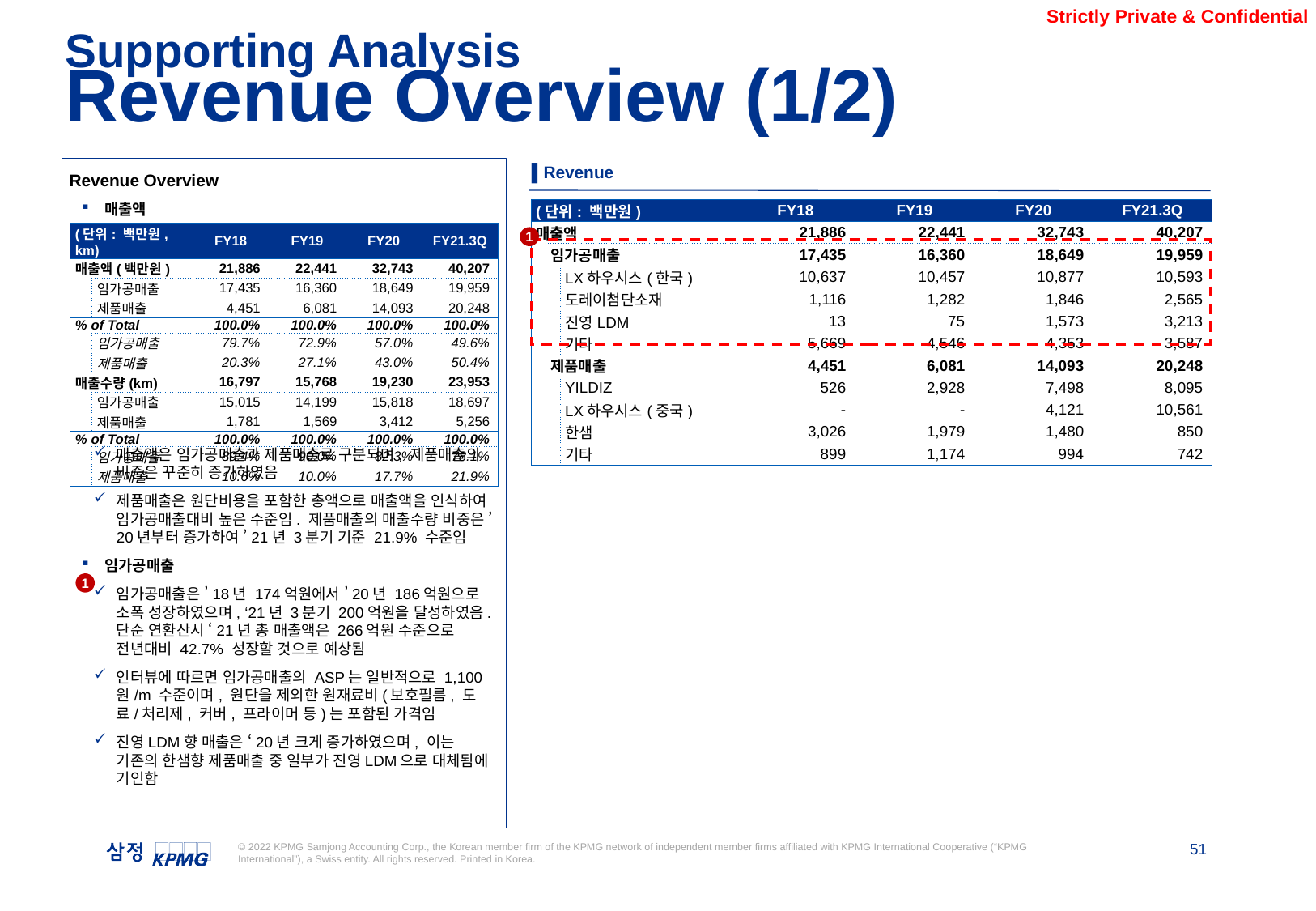

Supporting Analysis
Revenue Overview (1/2)
▌Revenue
Revenue Overview
매출액

매출액은 임가공매출과 제품매출로 구분되며, 제품매출의 비중은 꾸준히 증가하였음
제품매출은 원단비용을 포함한 총액으로 매출액을 인식하여 임가공매출대비 높은 수준임. 제품매출의 매출수량 비중은 ’20년부터 증가하여 ’21년 3분기 기준 21.9% 수준임
임가공매출
임가공매출은 ’18년 174억원에서 ’20년 186억원으로 소폭 성장하였으며, ‘21년 3분기 200억원을 달성하였음. 단순 연환산시 ‘21년 총 매출액은 266억원 수준으로 전년대비 42.7% 성장할 것으로 예상됨
인터뷰에 따르면 임가공매출의 ASP는 일반적으로 1,100원/m 수준이며, 원단을 제외한 원재료비(보호필름, 도료/처리제, 커버, 프라이머 등)는 포함된 가격임
진영LDM향 매출은 ‘20년 크게 증가하였으며, 이는 기존의 한샘향 제품매출 중 일부가 진영LDM으로 대체됨에 기인함

| (단위: 백만원) |  |  | FY18 | FY19 | FY20 | FY21.3Q |
| --- | --- | --- | --- | --- | --- | --- |
| 매출액 |  |  | 21,886 | 22,441 | 32,743 | 40,207 |
|  | 임가공매출 |  | 17,435 | 16,360 | 18,649 | 19,959 |
|  |  | LX하우시스(한국) | 10,637 | 10,457 | 10,877 | 10,593 |
|  |  | 도레이첨단소재 | 1,116 | 1,282 | 1,846 | 2,565 |
|  |  | 진영LDM | 13 | 75 | 1,573 | 3,213 |
|  |  | 기타 | 5,669 | 4,546 | 4,353 | 3,587 |
|  | 제품매출 |  | 4,451 | 6,081 | 14,093 | 20,248 |
|  |  | YILDIZ | 526 | 2,928 | 7,498 | 8,095 |
|  |  | LX하우시스(중국) | - | - | 4,121 | 10,561 |
|  |  | 한샘 | 3,026 | 1,979 | 1,480 | 850 |
|  |  | 기타 | 899 | 1,174 | 994 | 742 |
| (단위: 백만원, km) |  | FY18 | FY19 | FY20 | FY21.3Q |
| --- | --- | --- | --- | --- | --- |
| 매출액(백만원) |  | 21,886 | 22,441 | 32,743 | 40,207 |
|  | 임가공매출 | 17,435 | 16,360 | 18,649 | 19,959 |
|  | 제품매출 | 4,451 | 6,081 | 14,093 | 20,248 |
| % of Total |  | 100.0% | 100.0% | 100.0% | 100.0% |
|  | 임가공매출 | 79.7% | 72.9% | 57.0% | 49.6% |
|  | 제품매출 | 20.3% | 27.1% | 43.0% | 50.4% |
| 매출수량(km) |  | 16,797 | 15,768 | 19,230 | 23,953 |
|  | 임가공매출 | 15,015 | 14,199 | 15,818 | 18,697 |
|  | 제품매출 | 1,781 | 1,569 | 3,412 | 5,256 |
| % of Total |  | 100.0% | 100.0% | 100.0% | 100.0% |
|  | 임가공매출 | 89.4% | 90.0% | 82.3% | 78.1% |
|  | 제품매출 | 10.6% | 10.0% | 17.7% | 21.9% |
1

1